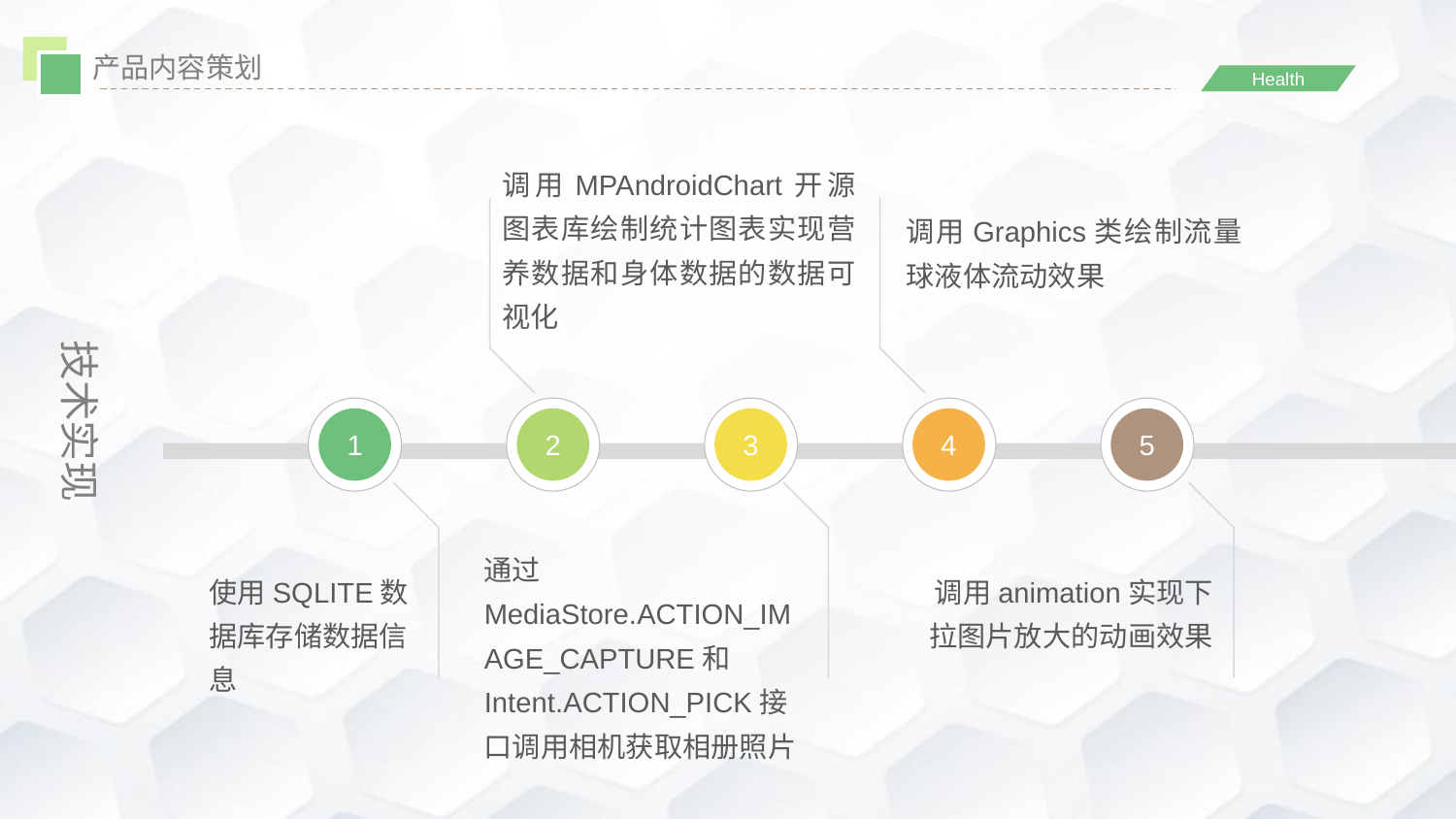

产品内容策划
调用MPAndroidChart开源图表库绘制统计图表实现营养数据和身体数据的数据可视化

调用Graphics类绘制流量球液体流动效果
技术实现

1
2
3
4
5

通过MediaStore.ACTION_IMAGE_CAPTURE和Intent.ACTION_PICK接口调用相机获取相册照片
使用SQLITE数据库存储数据信息
调用animation实现下拉图片放大的动画效果